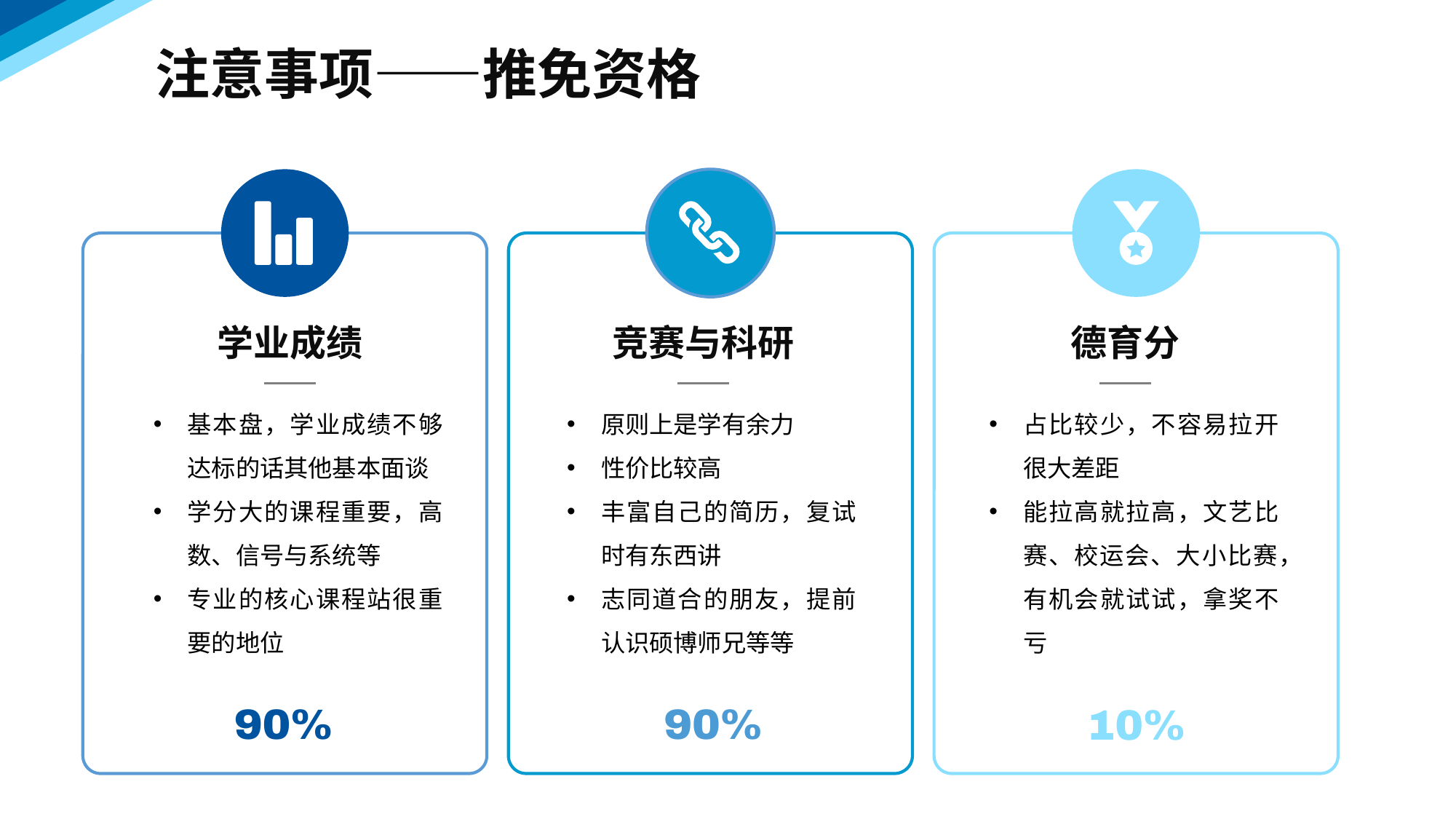

注意事项——推免资格

学业成绩
基本盘，学业成绩不够达标的话其他基本面谈
学分大的课程重要，高数、信号与系统等
专业的核心课程站很重要的地位
竞赛与科研
原则上是学有余力
性价比较高
丰富自己的简历，复试时有东西讲
志同道合的朋友，提前认识硕博师兄等等
90%
德育分
占比较少，不容易拉开很大差距
能拉高就拉高，文艺比赛、校运会、大小比赛，有机会就试试，拿奖不亏
10%
90%